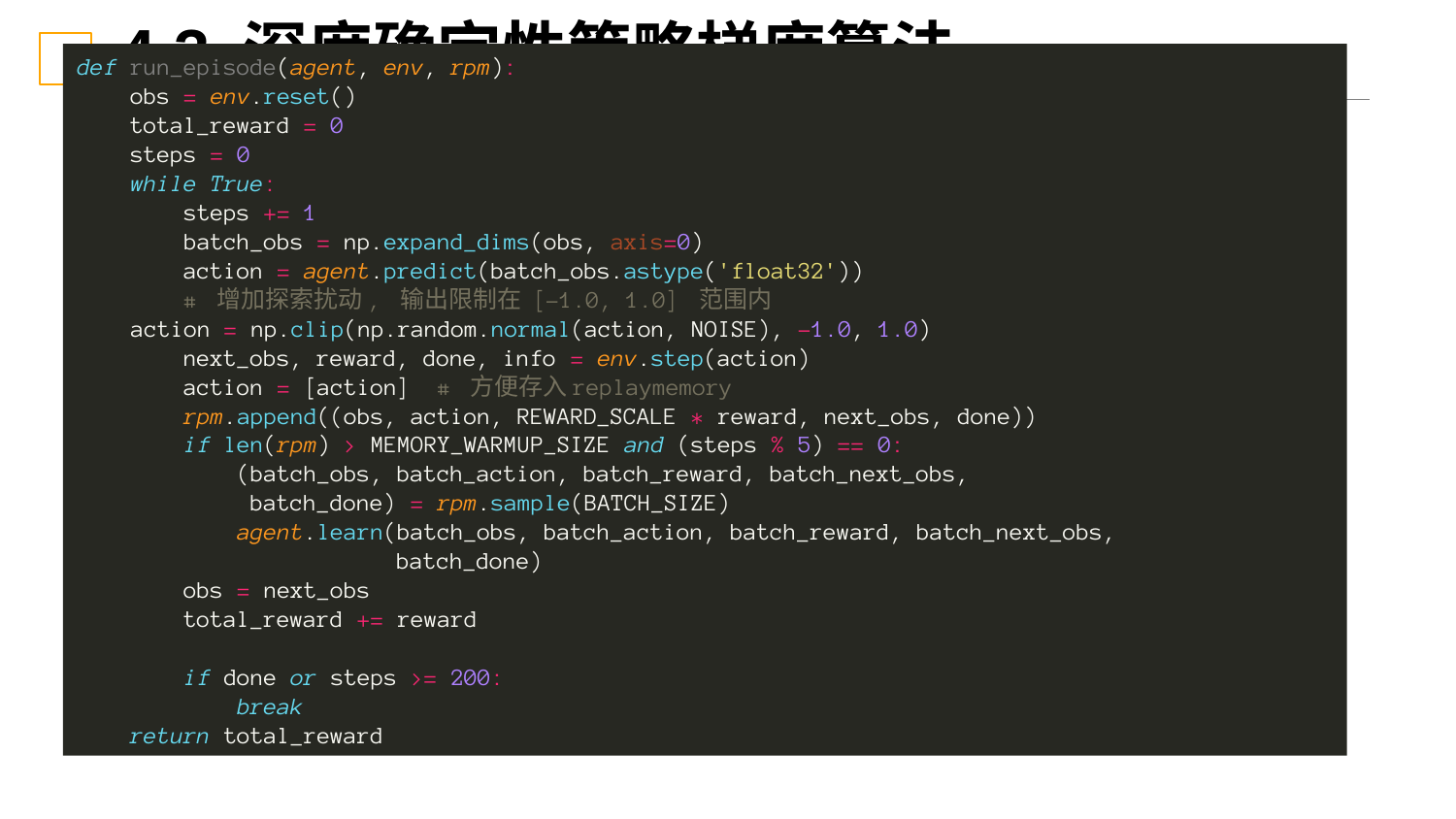

4.3 深度确定性策略梯度算法
def run_episode(agent, env, rpm):
    obs = env.reset()
    total_reward = 0
    steps = 0
    while True:
        steps += 1
        batch_obs = np.expand_dims(obs, axis=0)
        action = agent.predict(batch_obs.astype('float32'))
        # 增加探索扰动, 输出限制在 [-1.0, 1.0] 范围内
         action = np.clip(np.random.normal(action, NOISE), -1.0, 1.0)
        next_obs, reward, done, info = env.step(action)
        action = [action]  # 方便存入replaymemory
        rpm.append((obs, action, REWARD_SCALE * reward, next_obs, done))
        if len(rpm) > MEMORY_WARMUP_SIZE and (steps % 5) == 0:
            (batch_obs, batch_action, batch_reward, batch_next_obs,
             batch_done) = rpm.sample(BATCH_SIZE)
            agent.learn(batch_obs, batch_action, batch_reward, batch_next_obs,
                        batch_done)
        obs = next_obs
        total_reward += reward
        if done or steps >= 200:
            break
    return total_reward